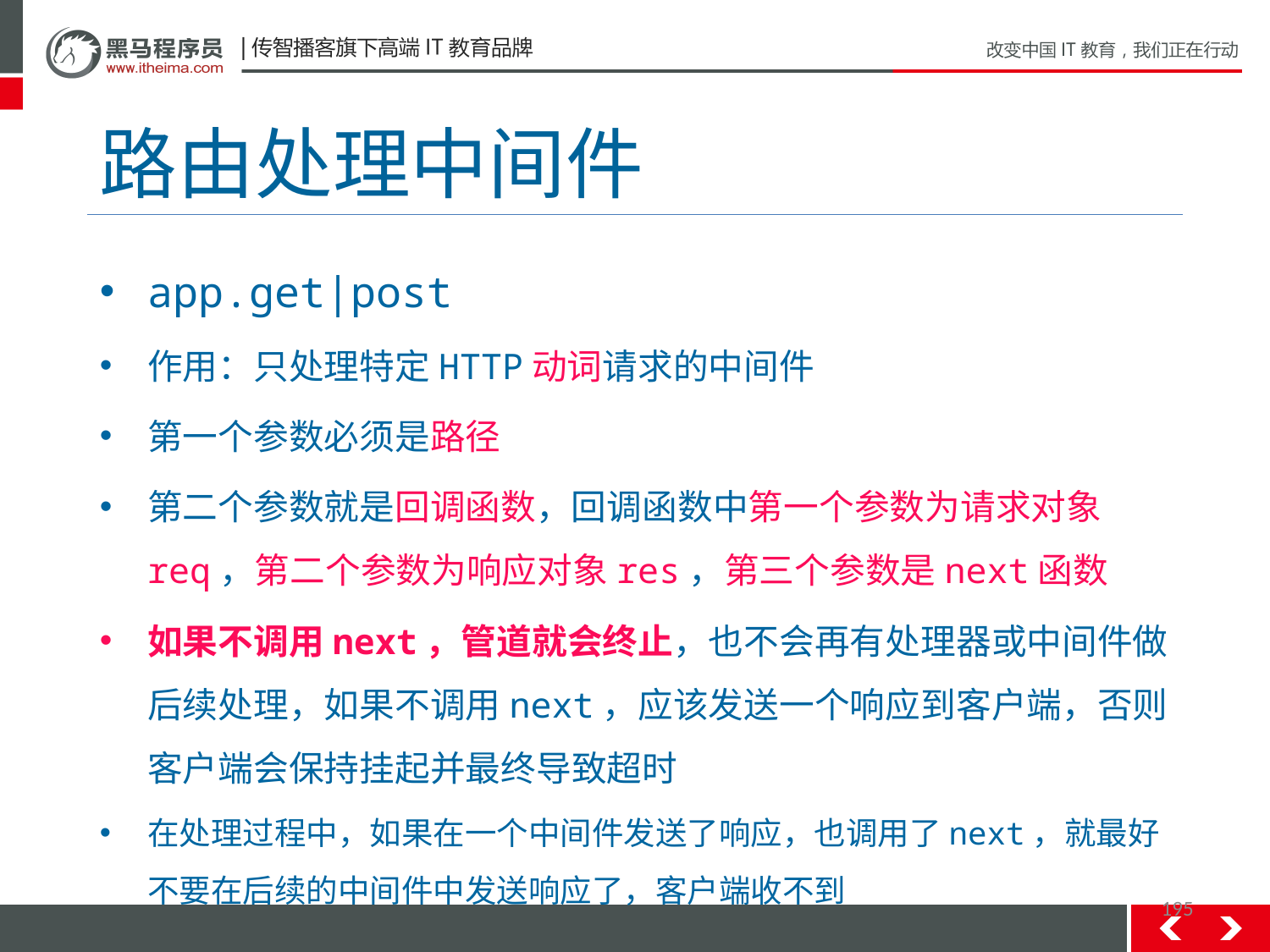

# 路由处理中间件
app.get|post
作用：只处理特定HTTP动词请求的中间件
第一个参数必须是路径
第二个参数就是回调函数，回调函数中第一个参数为请求对象req，第二个参数为响应对象res，第三个参数是next函数
如果不调用next，管道就会终止，也不会再有处理器或中间件做后续处理，如果不调用next，应该发送一个响应到客户端，否则客户端会保持挂起并最终导致超时
在处理过程中，如果在一个中间件发送了响应，也调用了next，就最好不要在后续的中间件中发送响应了，客户端收不到
195